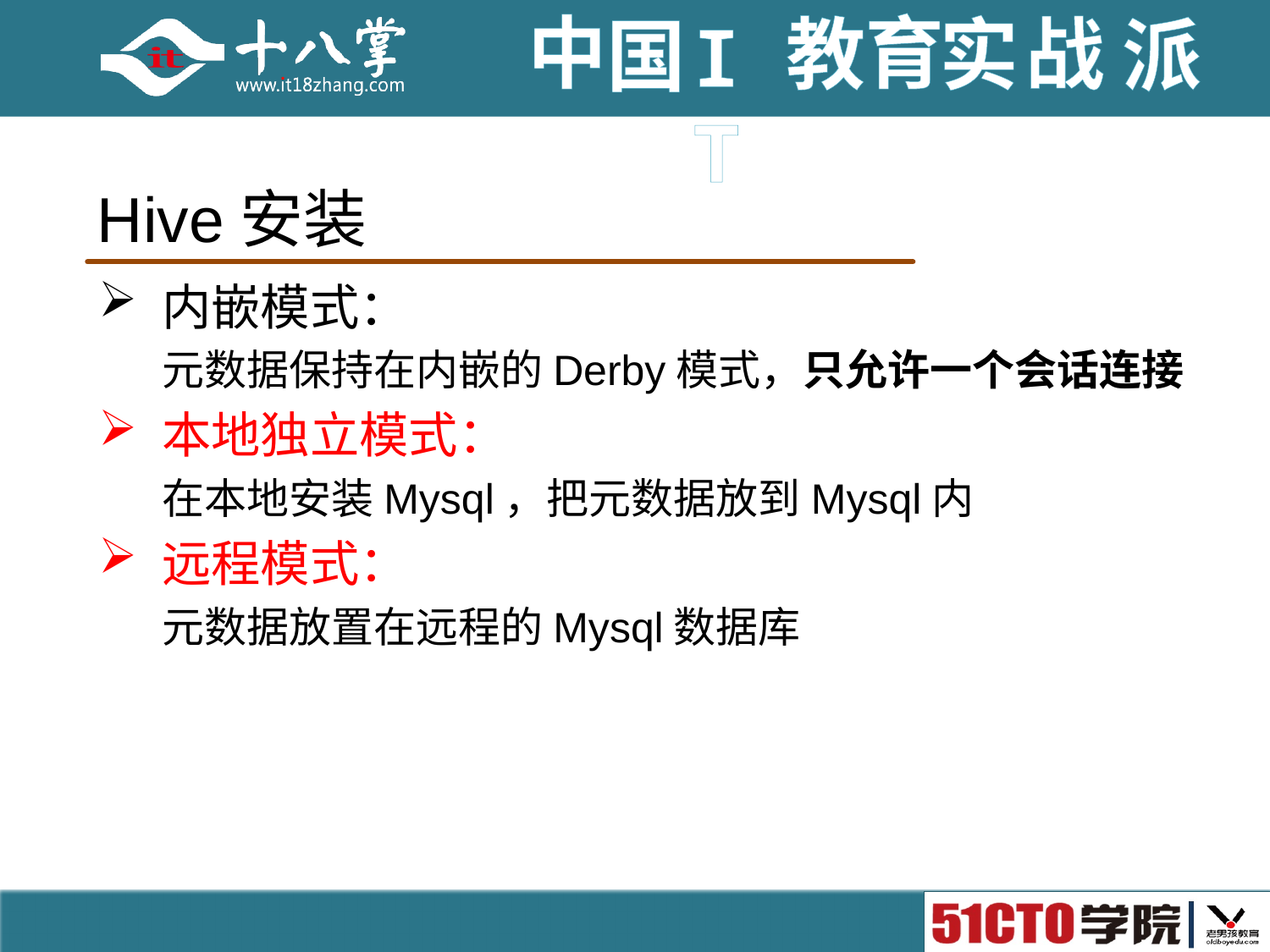

# Hive安装
内嵌模式：
元数据保持在内嵌的Derby模式，只允许一个会话连接
本地独立模式：
在本地安装Mysql，把元数据放到Mysql内
远程模式：
元数据放置在远程的Mysql数据库